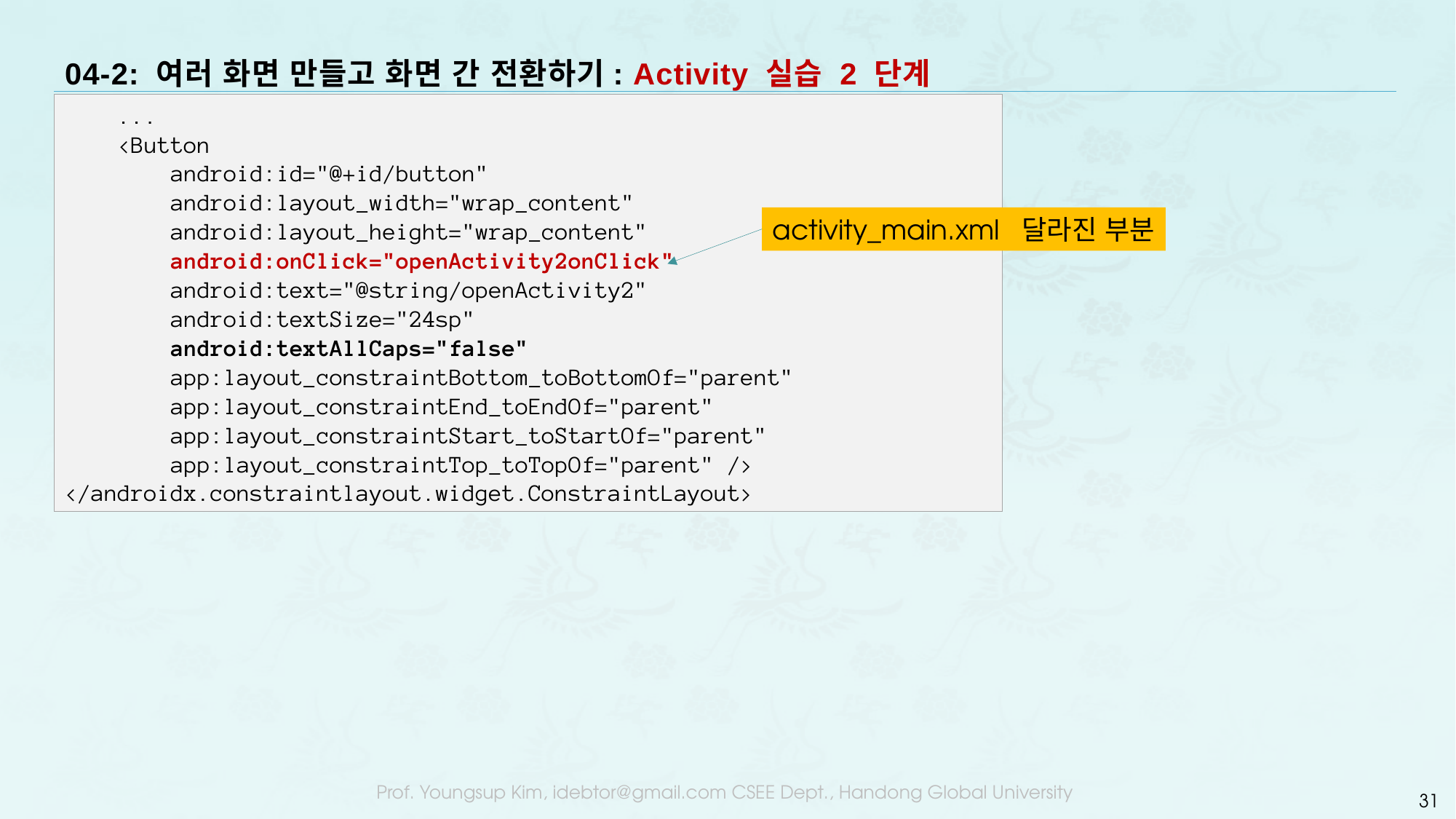

# 04-2: 여러 화면 만들고 화면 간 전환하기: Activity 실습 2 단계
    ...
    <Button
        android:id="@+id/button"
        android:layout_width="wrap_content"
        android:layout_height="wrap_content"
        android:onClick="openActivity2onClick"
        android:text="@string/openActivity2"
        android:textSize="24sp"
        android:textAllCaps="false"
        app:layout_constraintBottom_toBottomOf="parent"
        app:layout_constraintEnd_toEndOf="parent"
        app:layout_constraintStart_toStartOf="parent"
        app:layout_constraintTop_toTopOf="parent" />
</androidx.constraintlayout.widget.ConstraintLayout>

activity_main.xml  달라진 부분
31